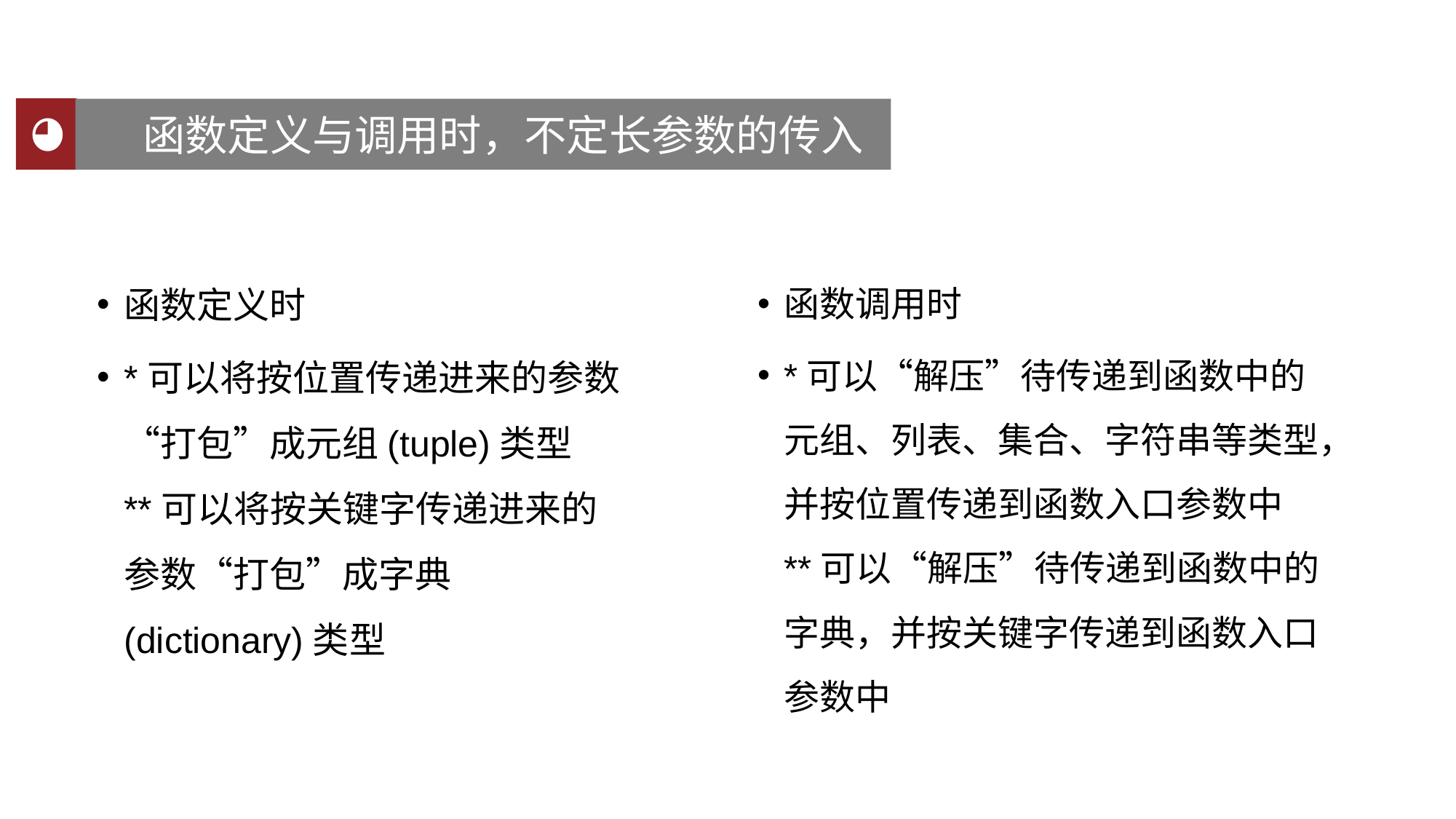

函数定义与调用时，不定长参数的传入

聚类分析
函数定义时
*可以将按位置传递进来的参数“打包”成元组(tuple)类型
**可以将按关键字传递进来的参数“打包”成字典(dictionary)类型
函数调用时
*可以“解压”待传递到函数中的 元组、列表、集合、字符串等类型，并按位置传递到函数入口参数中
**可以“解压”待传递到函数中的字典，并按关键字传递到函数入口参数中